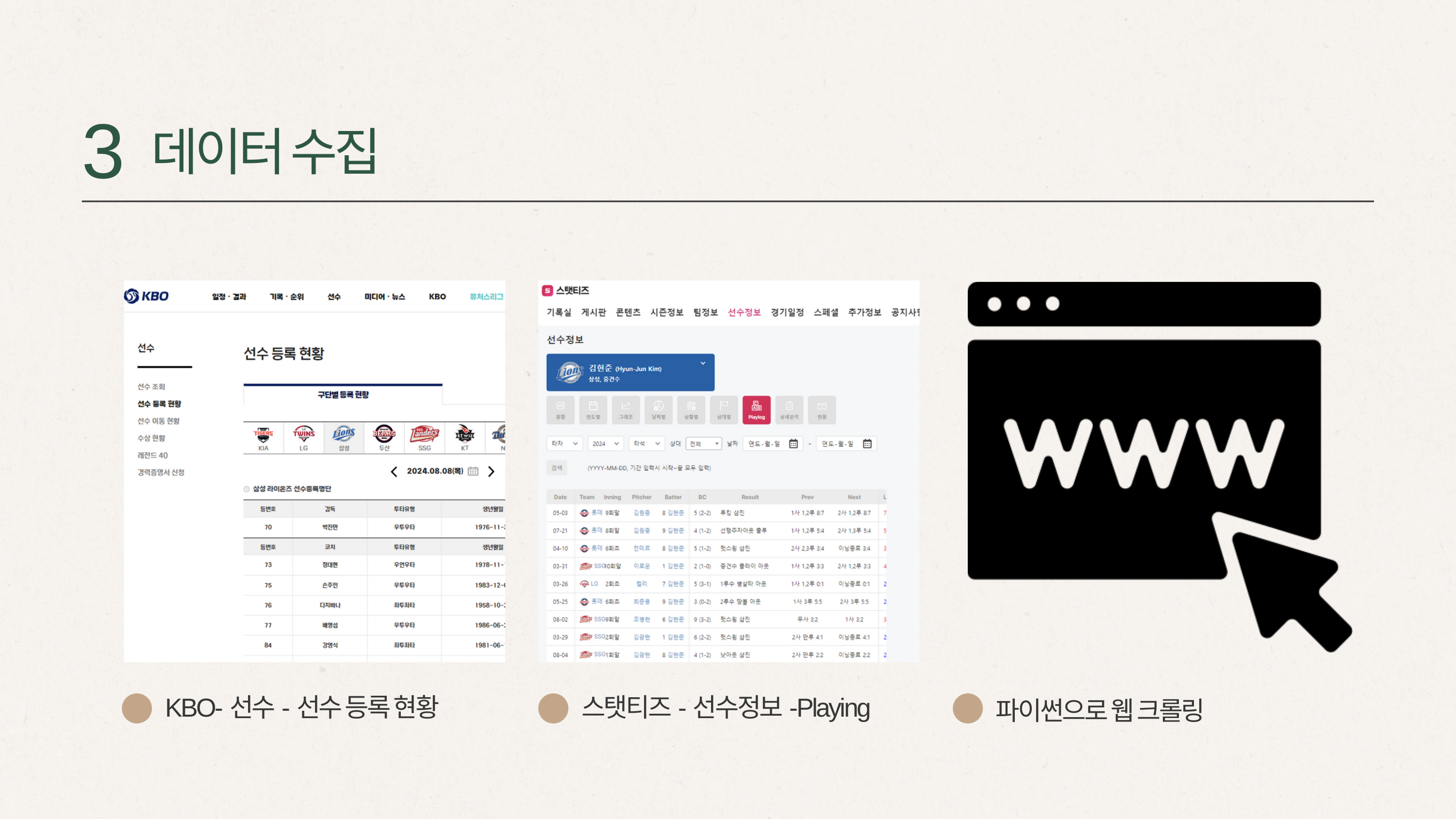

3
데이터 수집

KBO-선수-선수 등록 현황
스탯티즈-선수정보-Playing
파이썬으로 웹 크롤링